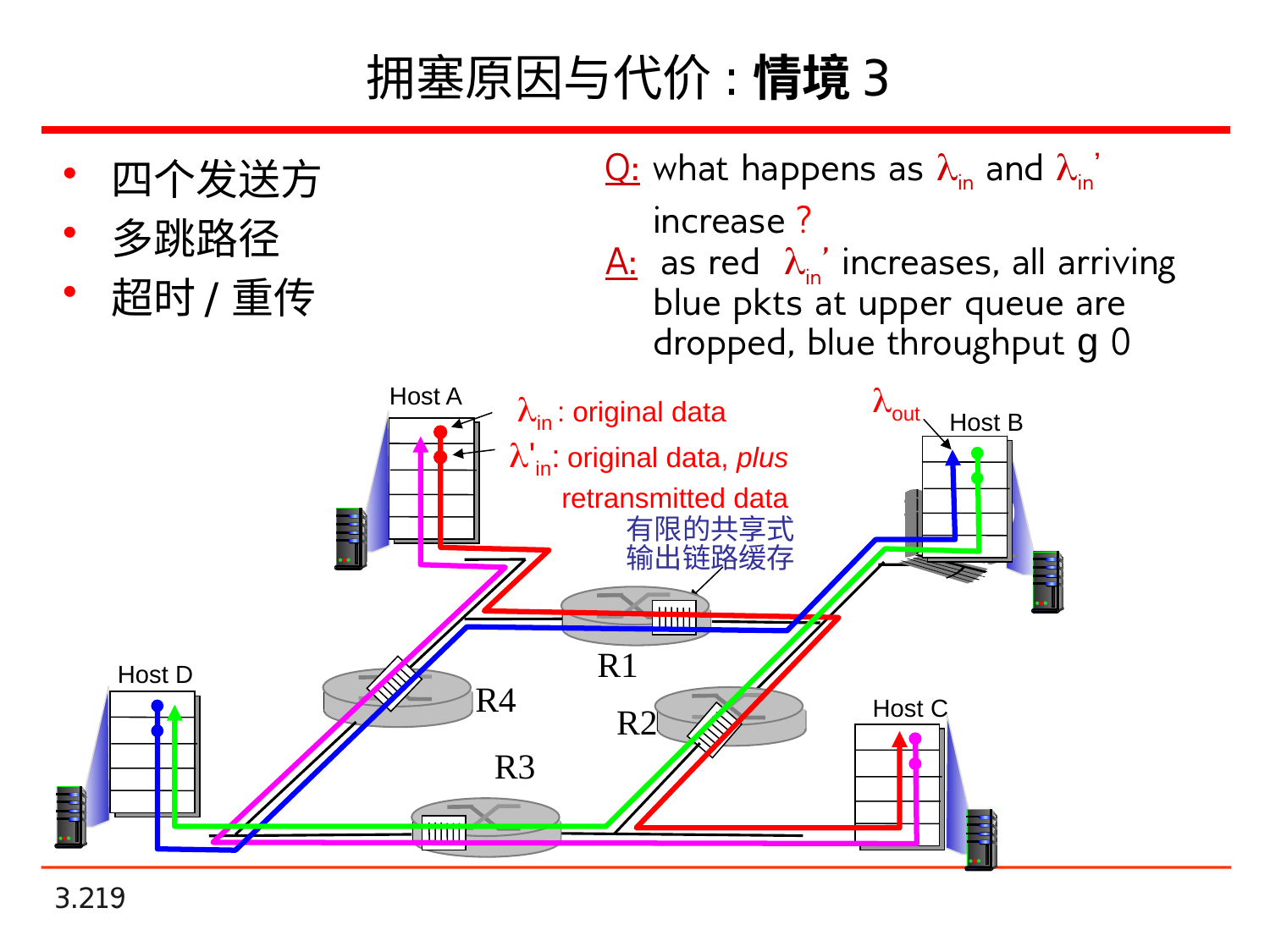

# 拥塞原因与代价:情境3
Q: what happens as λin and λin’ increase ?
四个发送方
多跳路径
超时/重传

A:  as red  λin’ increases, all arriving blue pkts at upper queue are dropped, blue throughput g 0
λout
Host A
λin : original data
Host B

λ'in: original data, plus retransmitted data

有限的共享式
输出链路缓存

R1
Host D

R4

Host C

R2

R3